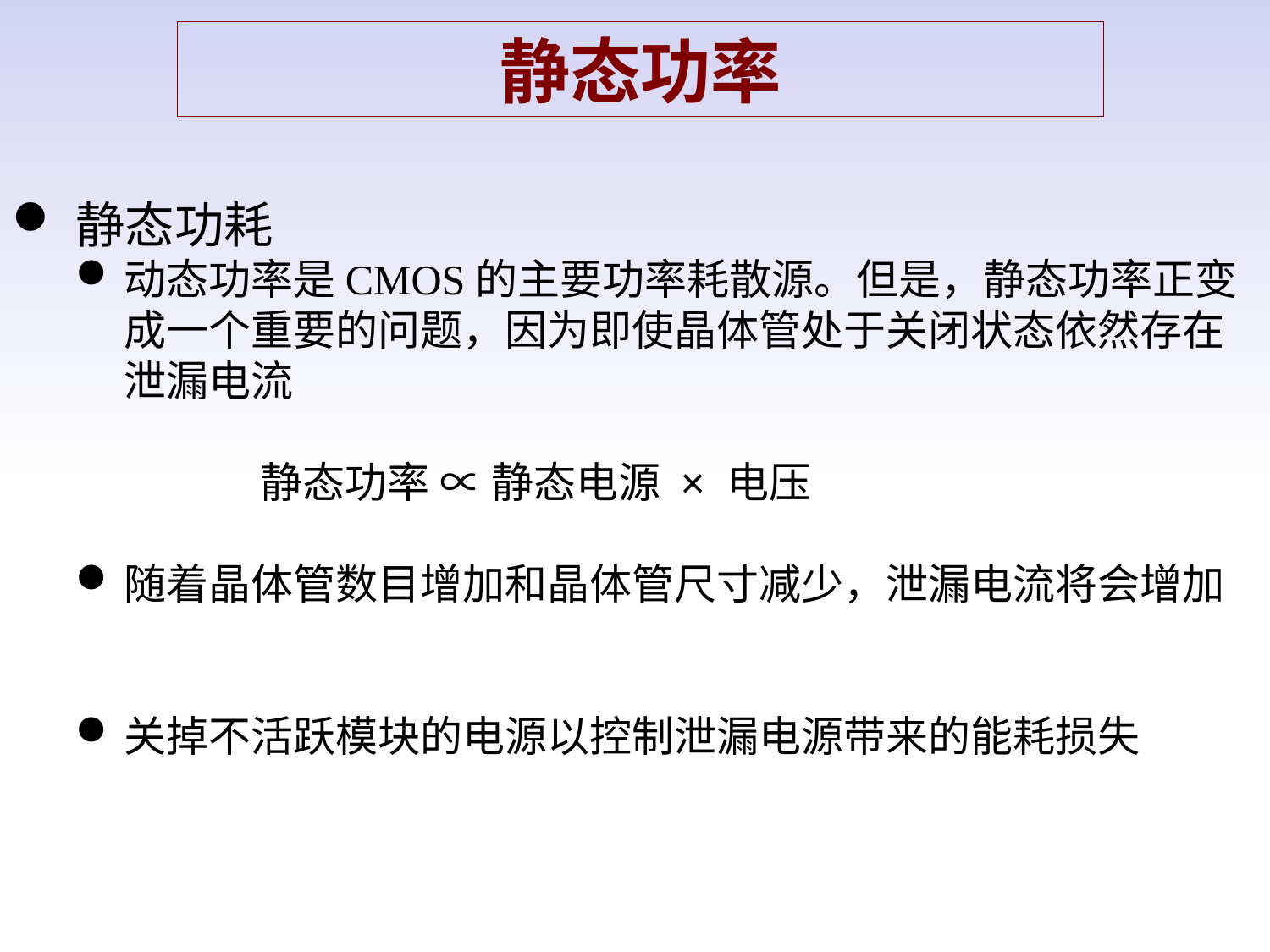

静态功率
静态功耗
动态功率是CMOS的主要功率耗散源。但是，静态功率正变成一个重要的问题，因为即使晶体管处于关闭状态依然存在泄漏电流

                         静态功率 ∝ 静态电源 × 电压

随着晶体管数目增加和晶体管尺寸减少，泄漏电流将会增加

关掉不活跃模块的电源以控制泄漏电源带来的能耗损失